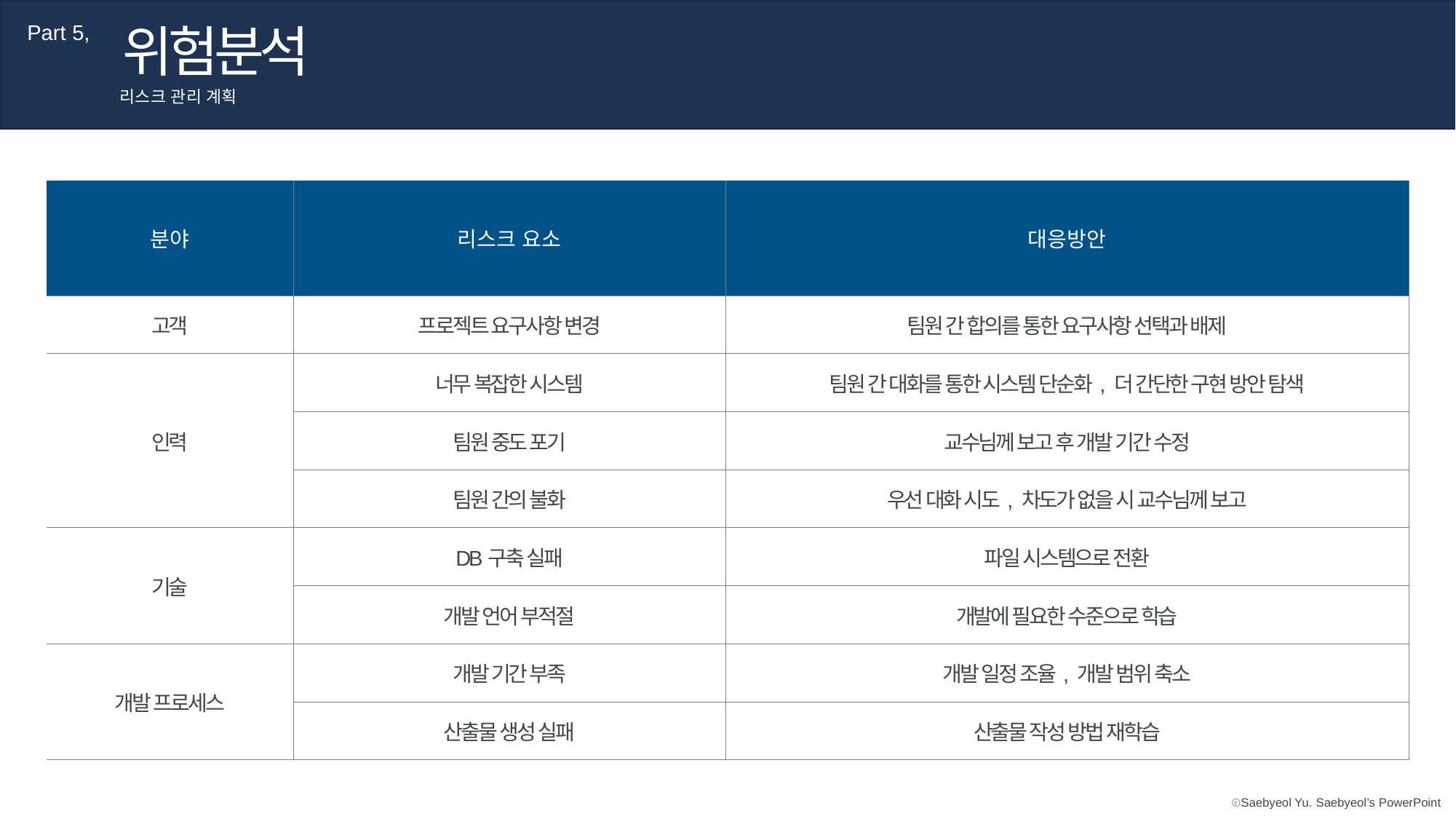

위험분석
Part 5,
리스크 관리 계획
| 분야 | 리스크 요소 | 대응방안 |
| --- | --- | --- |
| 고객 | 프로젝트 요구사항 변경 | 팀원 간 합의를 통한 요구사항 선택과 배제 |
| 인력 | 너무 복잡한 시스템 | 팀원 간 대화를 통한 시스템 단순화, 더 간단한 구현 방안 탐색 |
|  | 팀원 중도 포기 | 교수님께 보고 후 개발 기간 수정 |
|  | 팀원 간의 불화 | 우선 대화 시도, 차도가 없을 시 교수님께 보고 |
| 기술 | DB구축 실패 | 파일 시스템으로 전환 |
|  | 개발 언어 부적절 | 개발에 필요한 수준으로 학습 |
| 개발 프로세스 | 개발 기간 부족 | 개발 일정 조율, 개발 범위 축소 |
|  | 산출물 생성 실패 | 산출물 작성 방법 재학습 |